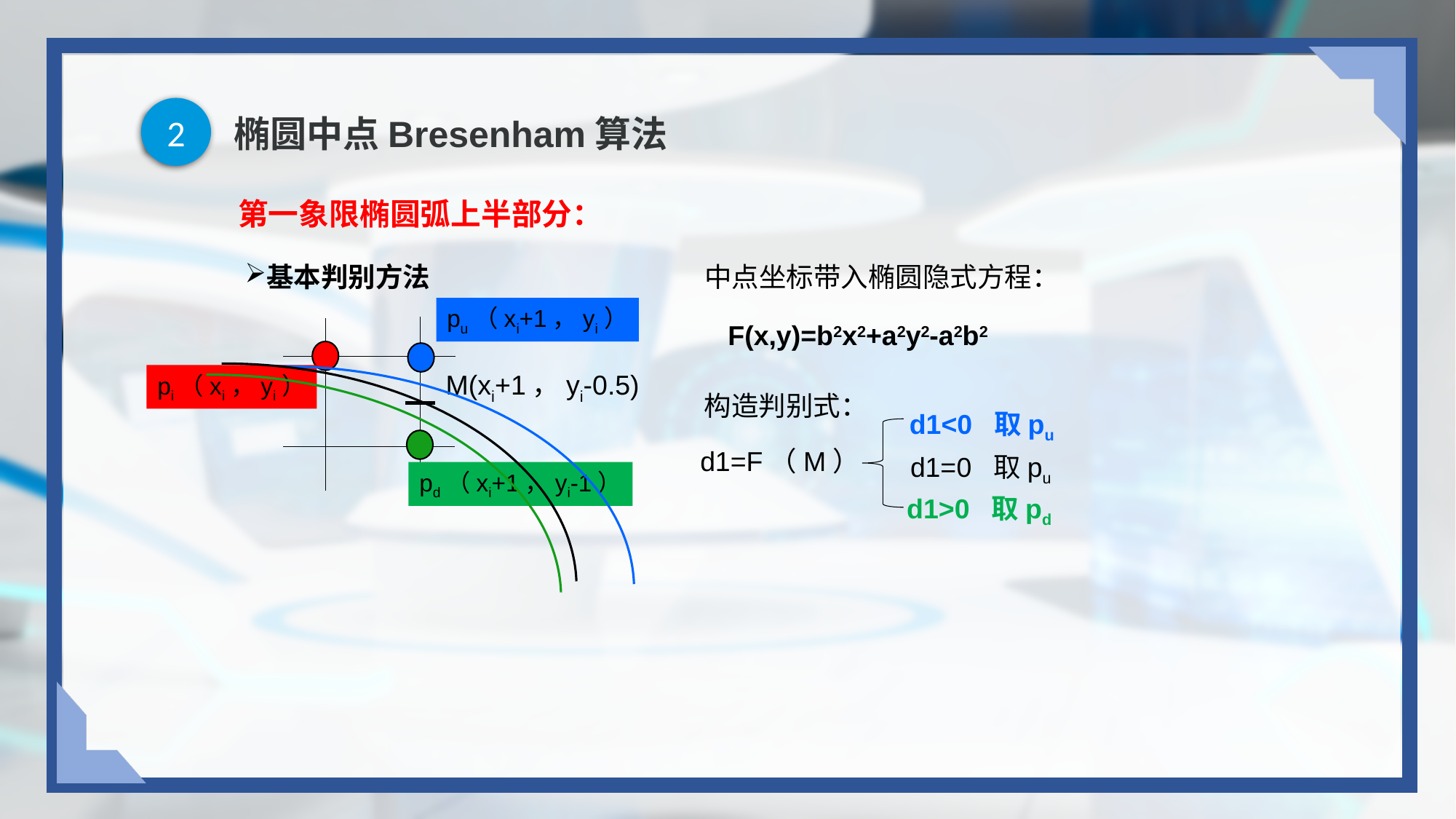

2
# 椭圆中点Bresenham算法
第一象限椭圆弧上半部分：
基本判别方法
中点坐标带入椭圆隐式方程：
F(x,y)=b2x2+a2y2-a2b2
pu（xi+1，yi）

M(xi+1，yi-0.5)

pi（xi，yi）

构造判别式：
d1=F（M）
d1<0  取pu

d1=0  取pu
pd（xi+1，yi-1）
d1>0  取pd